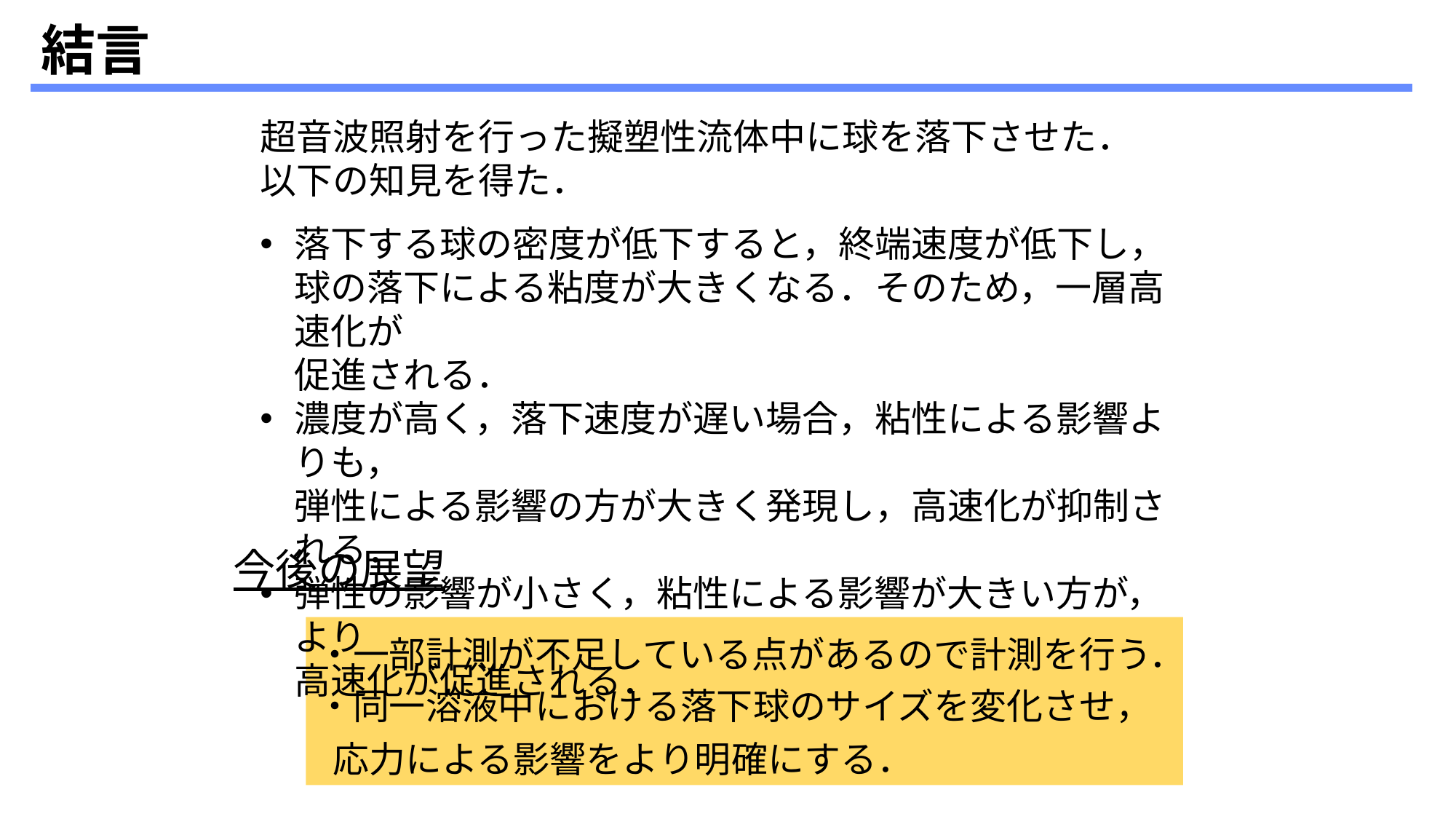

# 結言
超音波照射を行った擬塑性流体中に球を落下させた．
以下の知見を得た．

落下する球の密度が低下すると，終端速度が低下し，球の落下による粘度が大きくなる．そのため，一層高速化が
促進される．
濃度が高く，落下速度が遅い場合，粘性による影響よりも，
弾性による影響の方が大きく発現し，高速化が抑制される．
弾性の影響が小さく，粘性による影響が大きい方が，より
高速化が促進される．

今後の展望
・一部計測が不足している点があるので計測を行う．
・同一溶液中における落下球のサイズを変化させ，
  応力による影響をより明確にする．